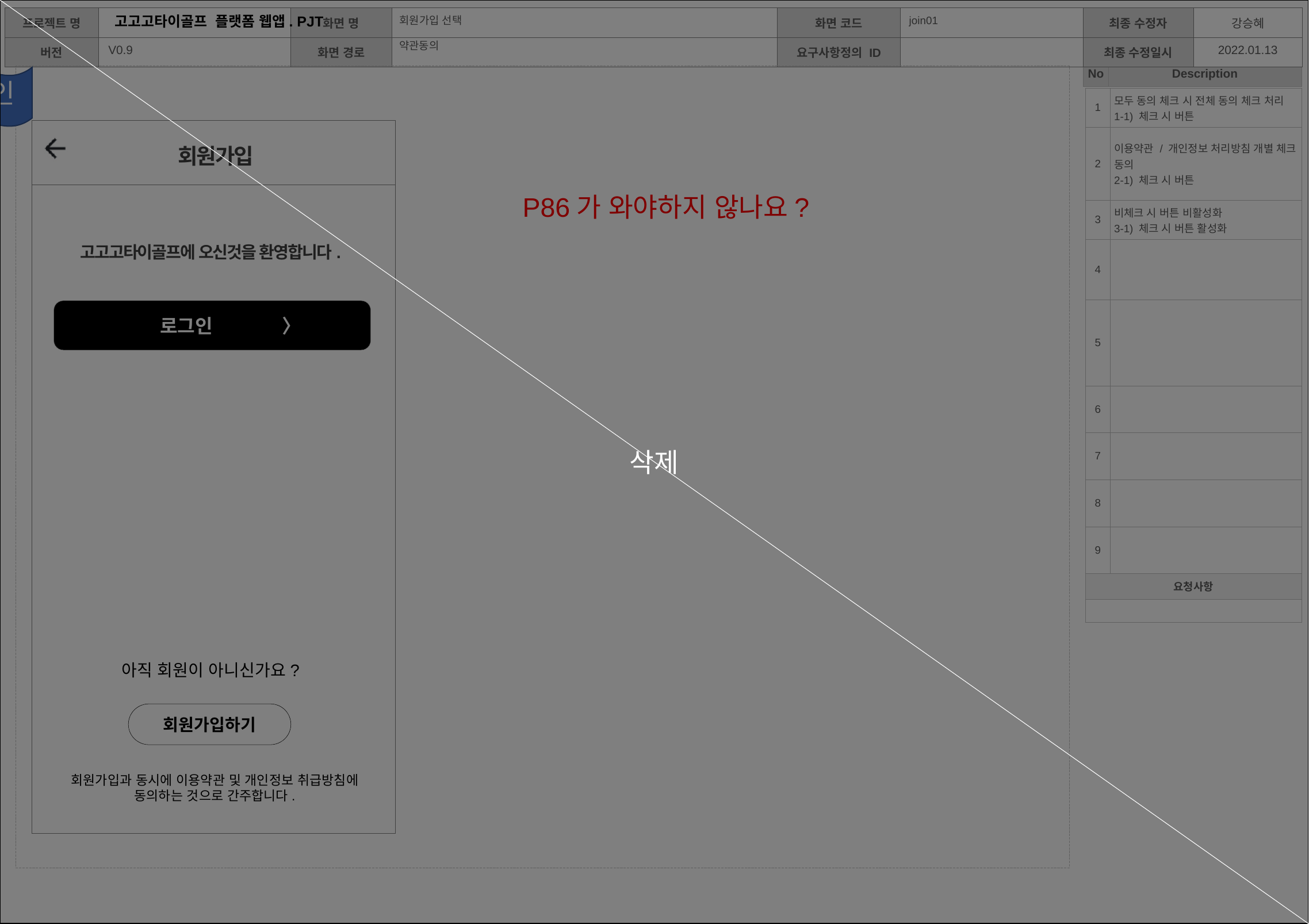

삭제
회원가입 선택
join01
약관동의

디자인
| 1 | 모두 동의 체크 시 전체 동의 체크 처리 1-1) 체크 시 버튼 |
| --- | --- |
| 2 | 이용약관 / 개인정보 처리방침 개별 체크 동의 2-1) 체크 시 버튼 |
| 3 | 비체크 시 버튼 비활성화 3-1) 체크 시 버튼 활성화 |
| 4 |  |
| 5 |  |
| 6 |  |
| 7 |  |
| 8 |  |
| 9 |  |
| 요청사항 |  |
|  |  |
회원가입
P86가 와야하지 않나요?
고고고타이골프에 오신것을 환영합니다.
                 로그인             〉
아직 회원이 아니신가요?
회원가입하기
회원가입과 동시에 이용약관 및 개인정보 취급방침에
동의하는 것으로 간주합니다.